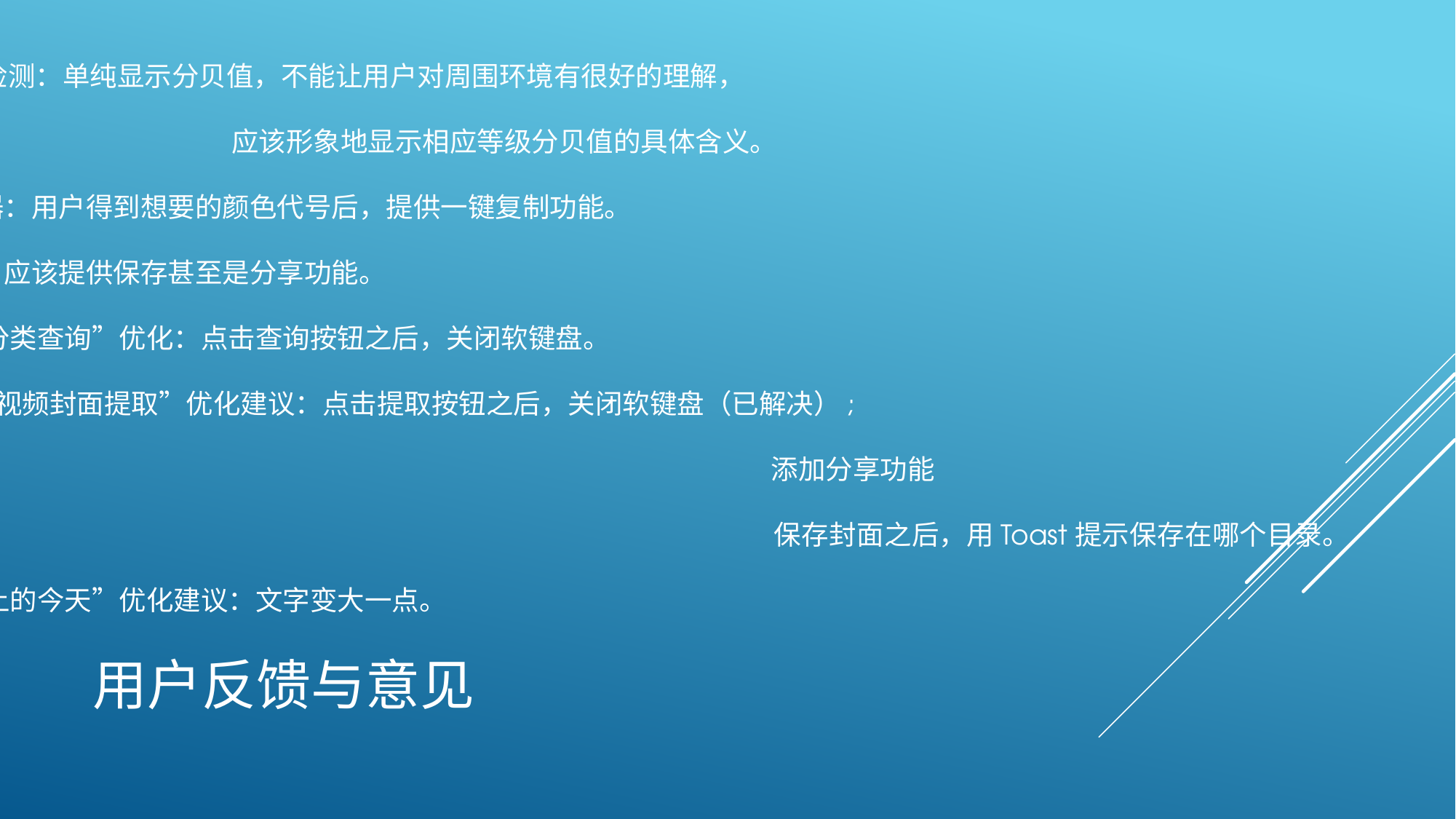

分贝检测：单纯显示分贝值，不能让用户对周围环境有很好的理解，
			  应该形象地显示相应等级分贝值的具体含义。
2. 取色器：用户得到想要的颜色代号后，提供一键复制功能。
3. 画板：应该提供保存甚至是分享功能。
4.“垃圾分类查询”优化：点击查询按钮之后，关闭软键盘。
5.“Bilibili视频封面提取”优化建议：点击提取按钮之后，关闭软键盘（已解决）;
								 添加分享功能
							 	 保存封面之后，用Toast提示保存在哪个目录。
6.“历史上的今天”优化建议：文字变大一点。

# 用户反馈与意见